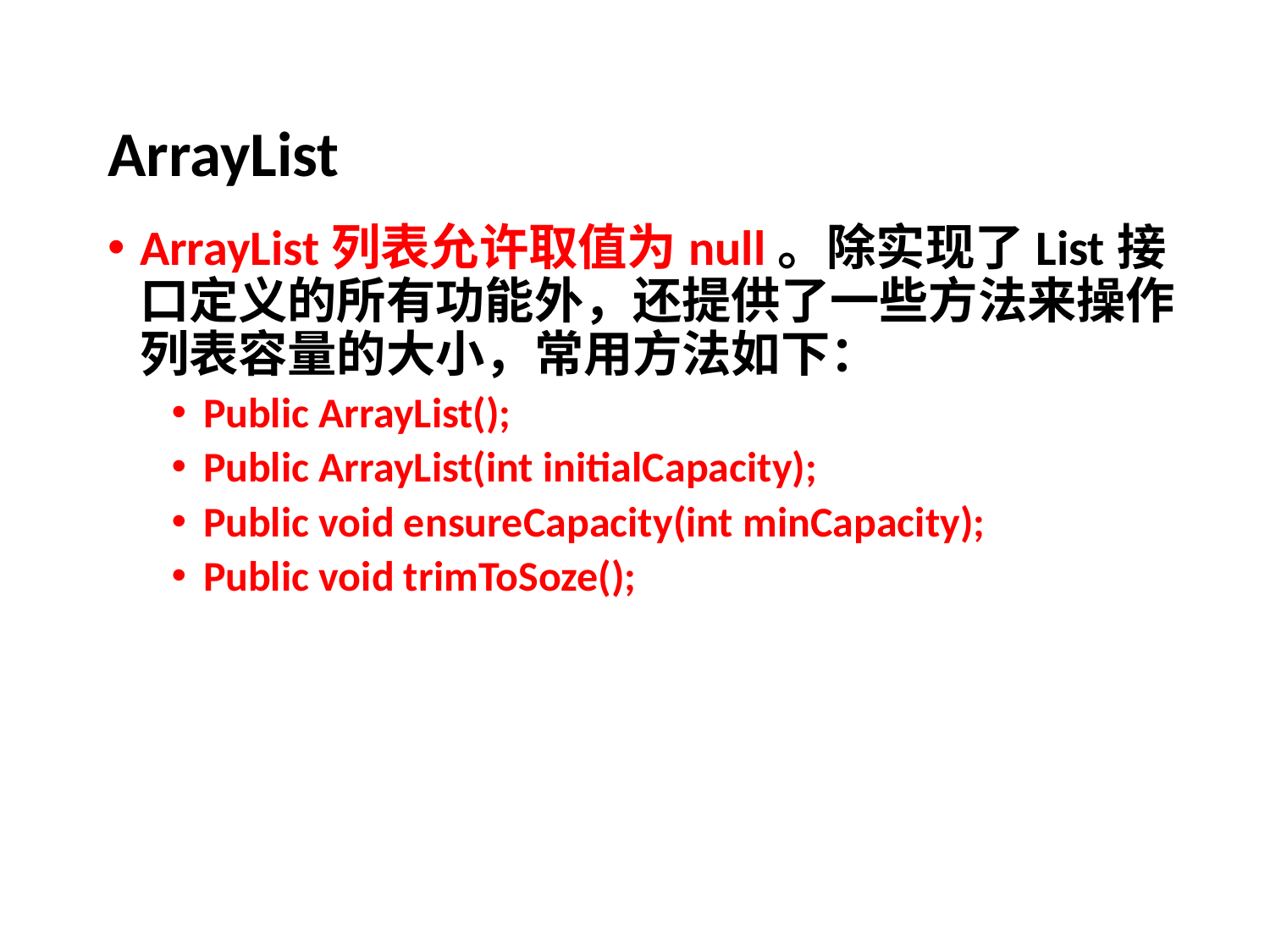

# ArrayList
ArrayList列表允许取值为null。除实现了List接口定义的所有功能外，还提供了一些方法来操作列表容量的大小，常用方法如下：
Public ArrayList();
Public ArrayList(int initialCapacity);
Public void ensureCapacity(int minCapacity);
Public void trimToSoze();